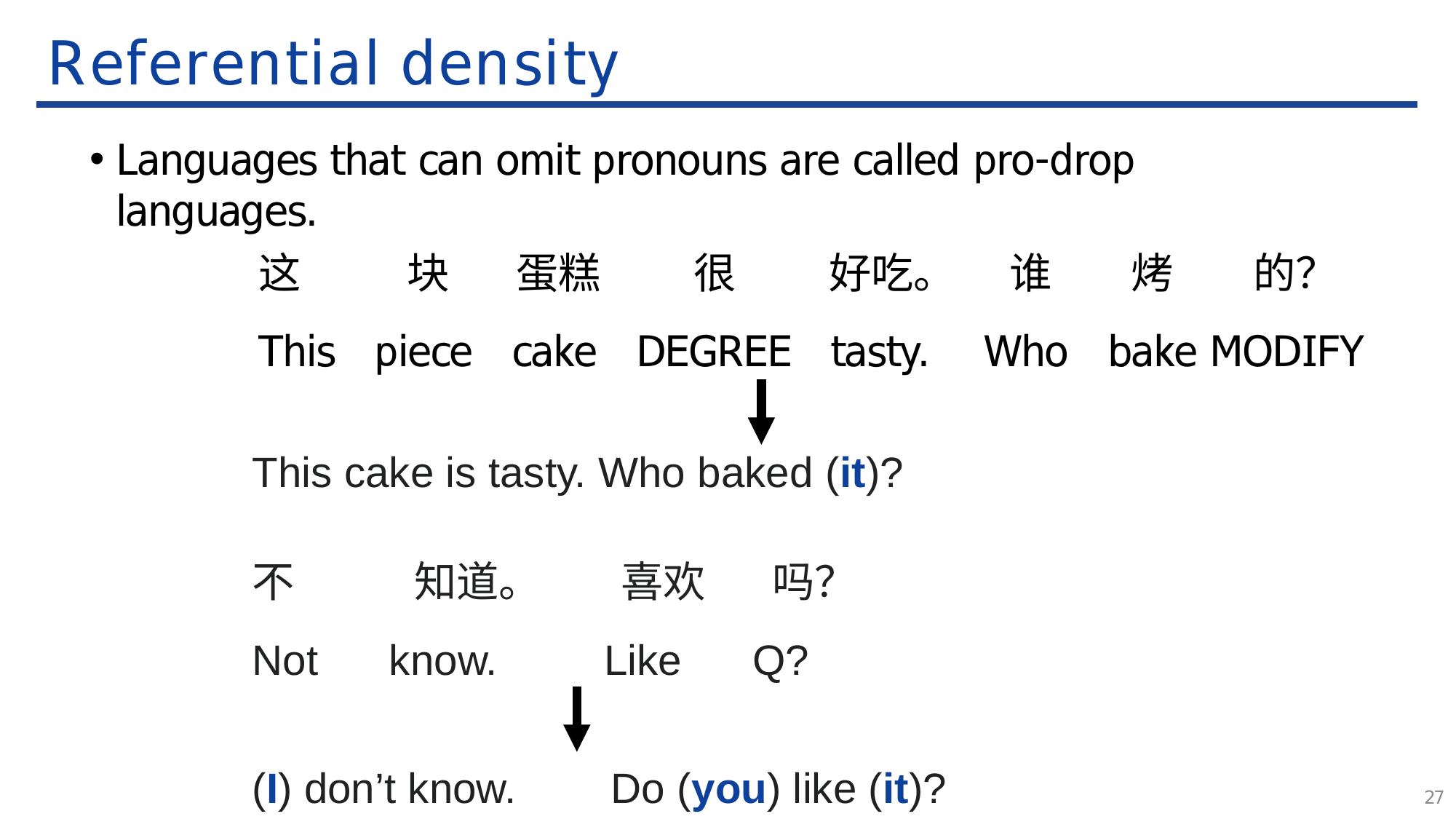

# Referential density
Languages that can omit pronouns are called pro-drop languages.
这        块     蛋糕       很       好吃。    谁      烤      的？
This   piece   cake   DEGREE   tasty.    Who   bake MODIFY

This cake is tasty. Who baked (it)?
不         知道。      喜欢     吗？
Not      know.         Like      Q?
(I) don’t know.        Do (you) like (it)?
27